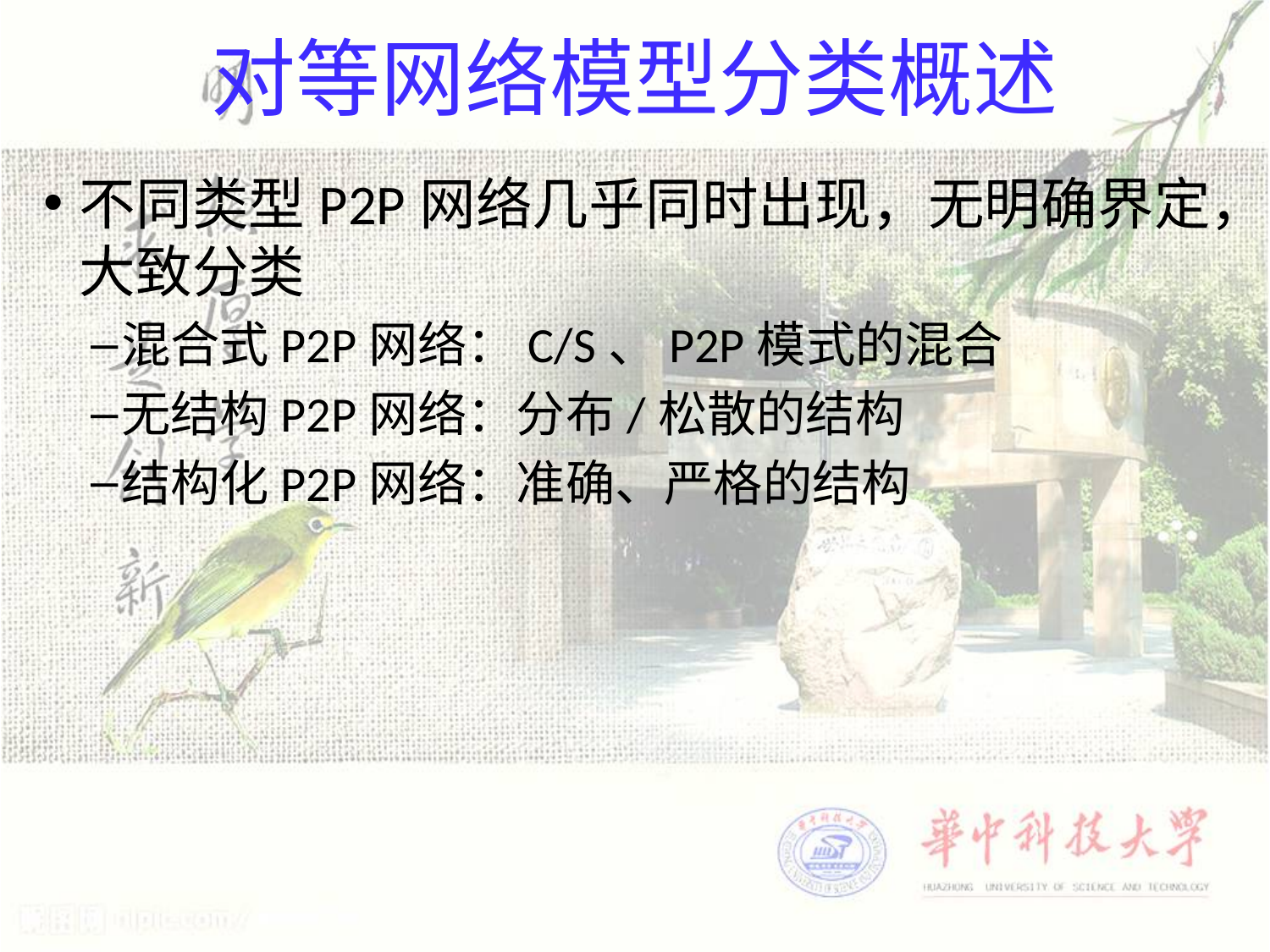

# 对等网络模型分类概述
不同类型P2P网络几乎同时出现，无明确界定，大致分类
混合式P2P网络：C/S、P2P模式的混合
无结构P2P网络：分布/松散的结构
结构化P2P网络：准确、严格的结构